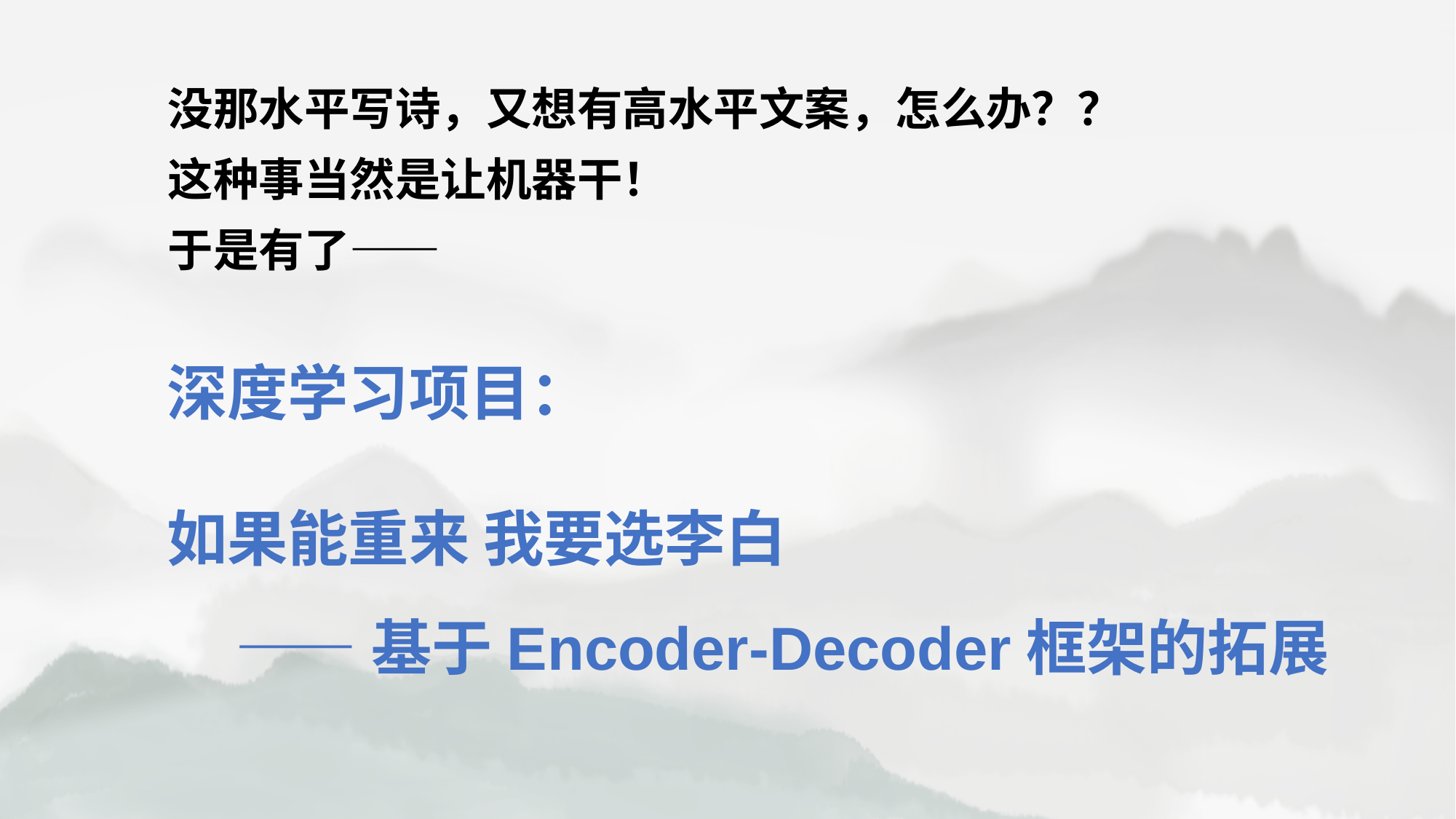

没那水平写诗，又想有高水平文案，怎么办？？
这种事当然是让机器干！
于是有了——

深度学习项目：
如果能重来 我要选李白
     ——基于Encoder-Decoder框架的拓展